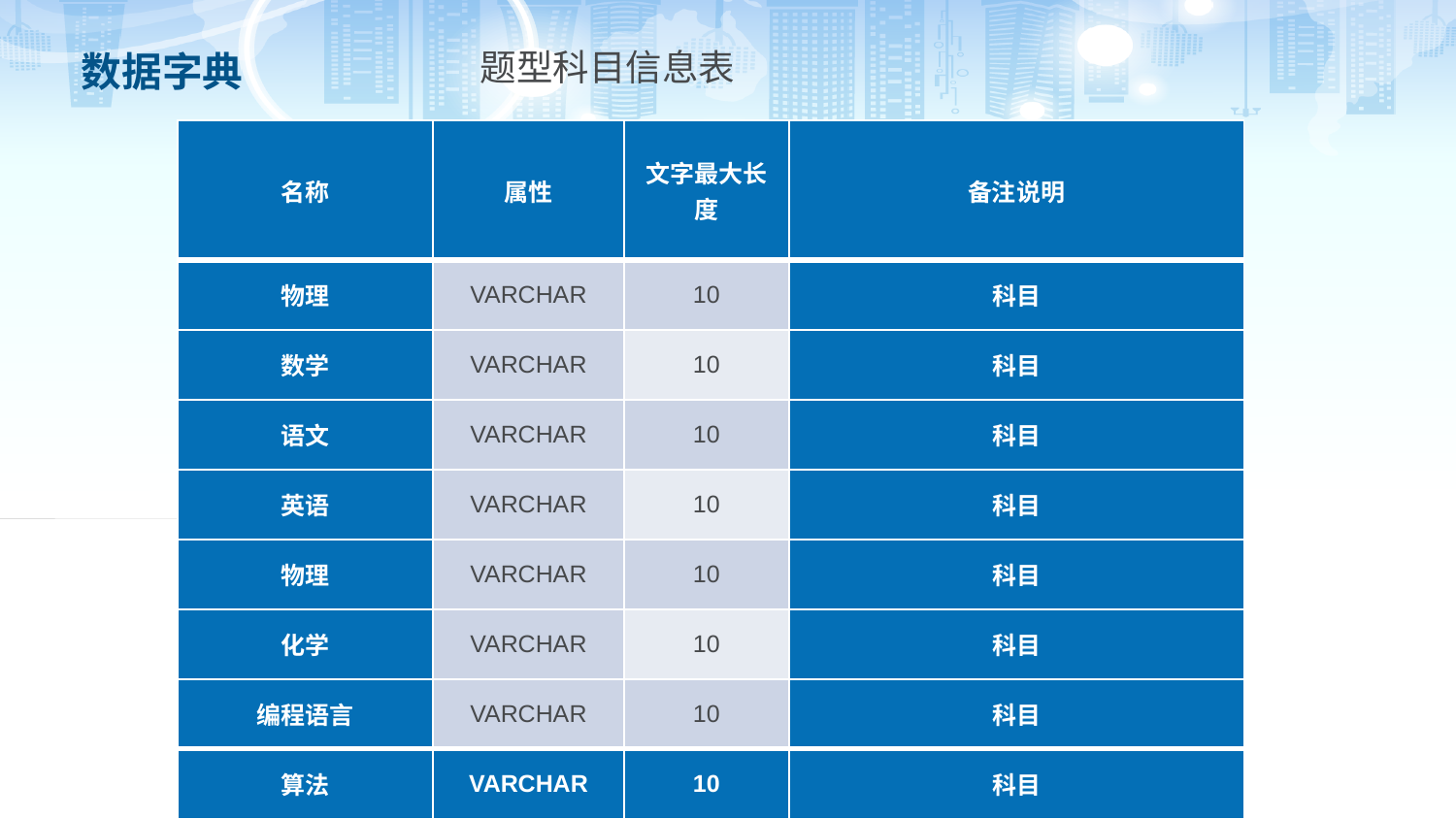

# 数据字典
题型科目信息表
| 名称 | 属性 | 文字最大长度 | 备注说明 |
| --- | --- | --- | --- |
| 物理 | VARCHAR | 10 | 科目 |
| 数学 | VARCHAR | 10 | 科目 |
| 语文 | VARCHAR | 10 | 科目 |
| 英语 | VARCHAR | 10 | 科目 |
| 物理 | VARCHAR | 10 | 科目 |
| 化学 | VARCHAR | 10 | 科目 |
| 编程语言 | VARCHAR | 10 | 科目 |
| 算法 | VARCHAR | 10 | 科目 |